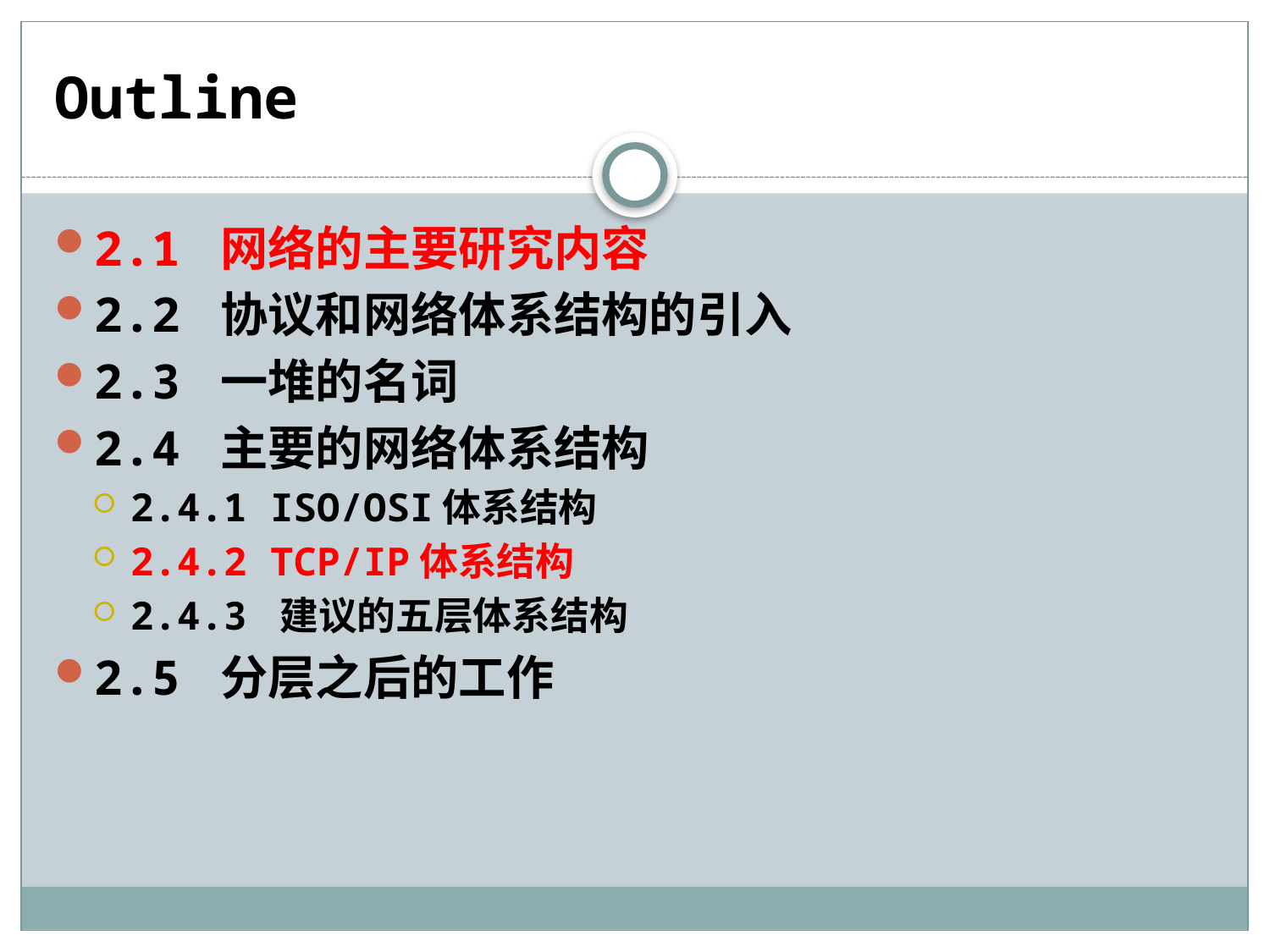

# Outline
2.1 网络的主要研究内容
2.2 协议和网络体系结构的引入
2.3 一堆的名词
2.4 主要的网络体系结构
2.4.1 ISO/OSI体系结构
2.4.2 TCP/IP体系结构
2.4.3 建议的五层体系结构
2.5 分层之后的工作